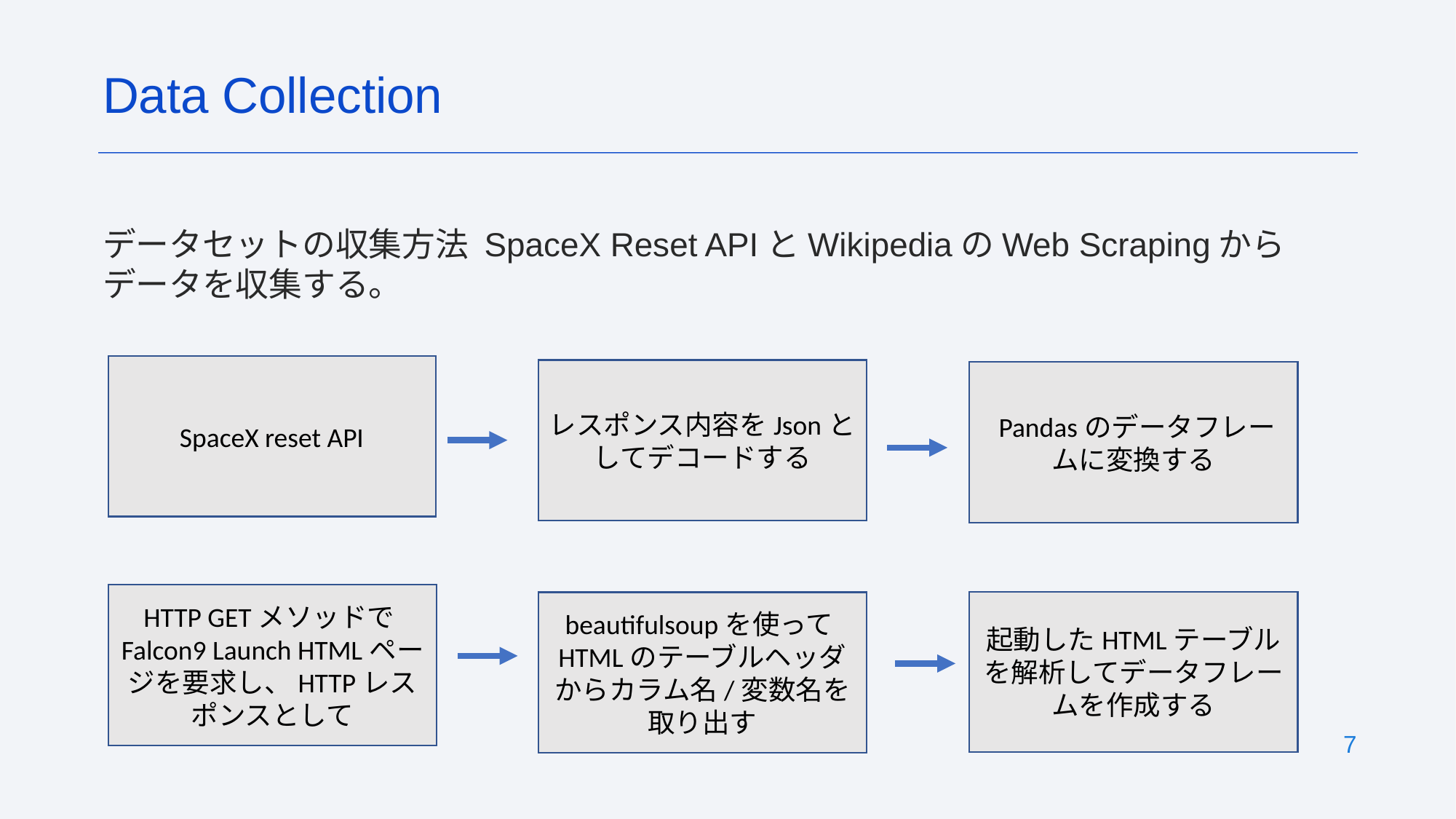

Data Collection
データセットの収集方法 SpaceX Reset APIとWikipediaのWeb Scrapingからデータを収集する。

SpaceX reset API
レスポンス内容をJsonとしてデコードする
 Pandasのデータフレームに変換する
HTTP GETメソッドでFalcon9 Launch HTMLページを要求し、HTTPレスポンスとして
起動したHTMLテーブルを解析してデータフレームを作成する
beautifulsoupを使ってHTMLのテーブルヘッダからカラム名/変数名を取り出す
7